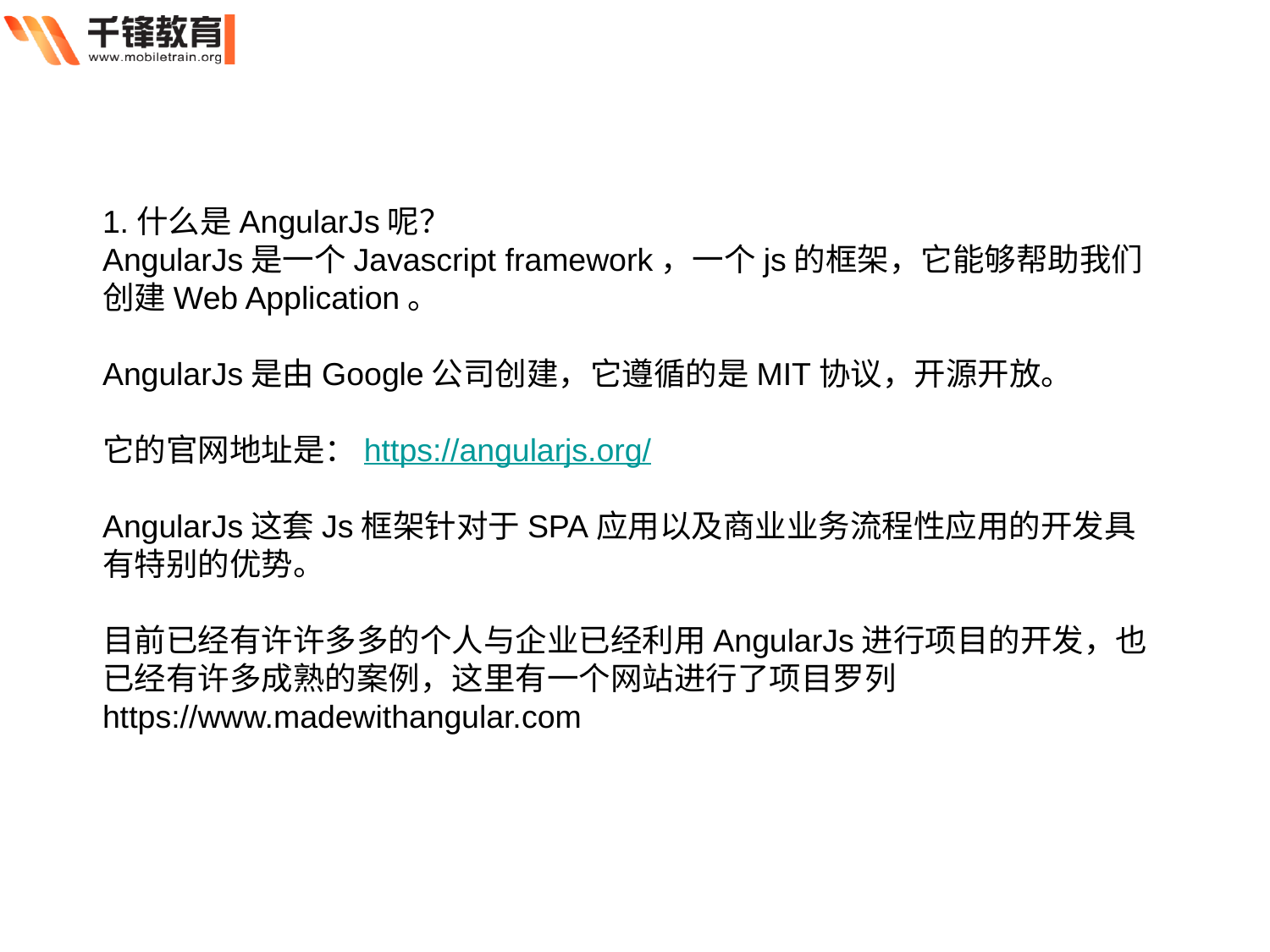

1.什么是AngularJs呢？
AngularJs是一个Javascript framework，一个js的框架，它能够帮助我们创建Web Application。

AngularJs是由Google公司创建，它遵循的是MIT协议，开源开放。

它的官网地址是：https://angularjs.org/

AngularJs这套Js框架针对于SPA应用以及商业业务流程性应用的开发具有特别的优势。

目前已经有许许多多的个人与企业已经利用AngularJs进行项目的开发，也已经有许多成熟的案例，这里有一个网站进行了项目罗列
https://www.madewithangular.com